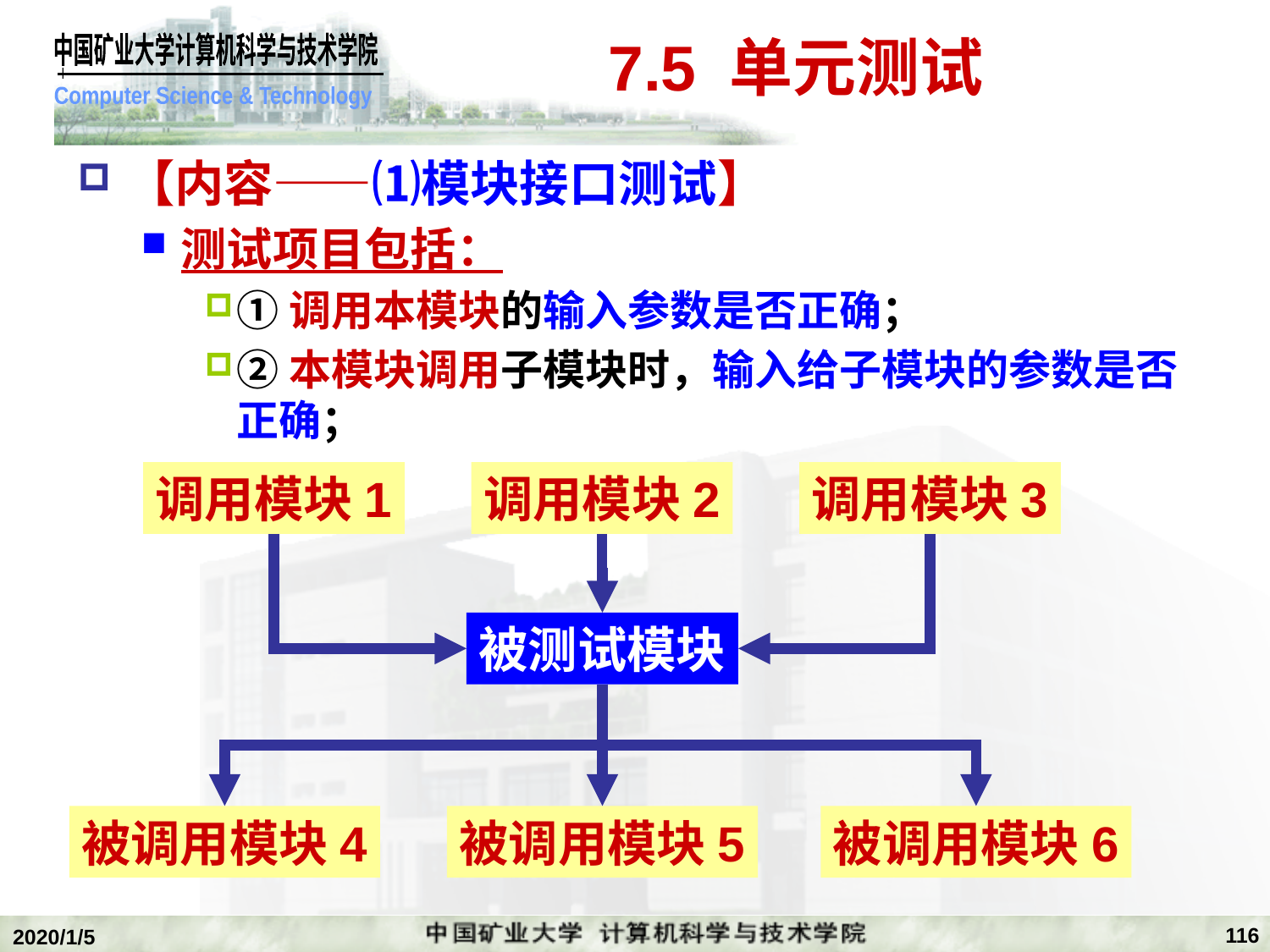

# 7.5 单元测试
【内容——⑴模块接口测试】
测试项目包括：
①调用本模块的输入参数是否正确；
②本模块调用子模块时，输入给子模块的参数是否正确；
调用模块1
调用模块2
调用模块3
被测试模块
被调用模块4
被调用模块5
被调用模块6
116
2020/1/5